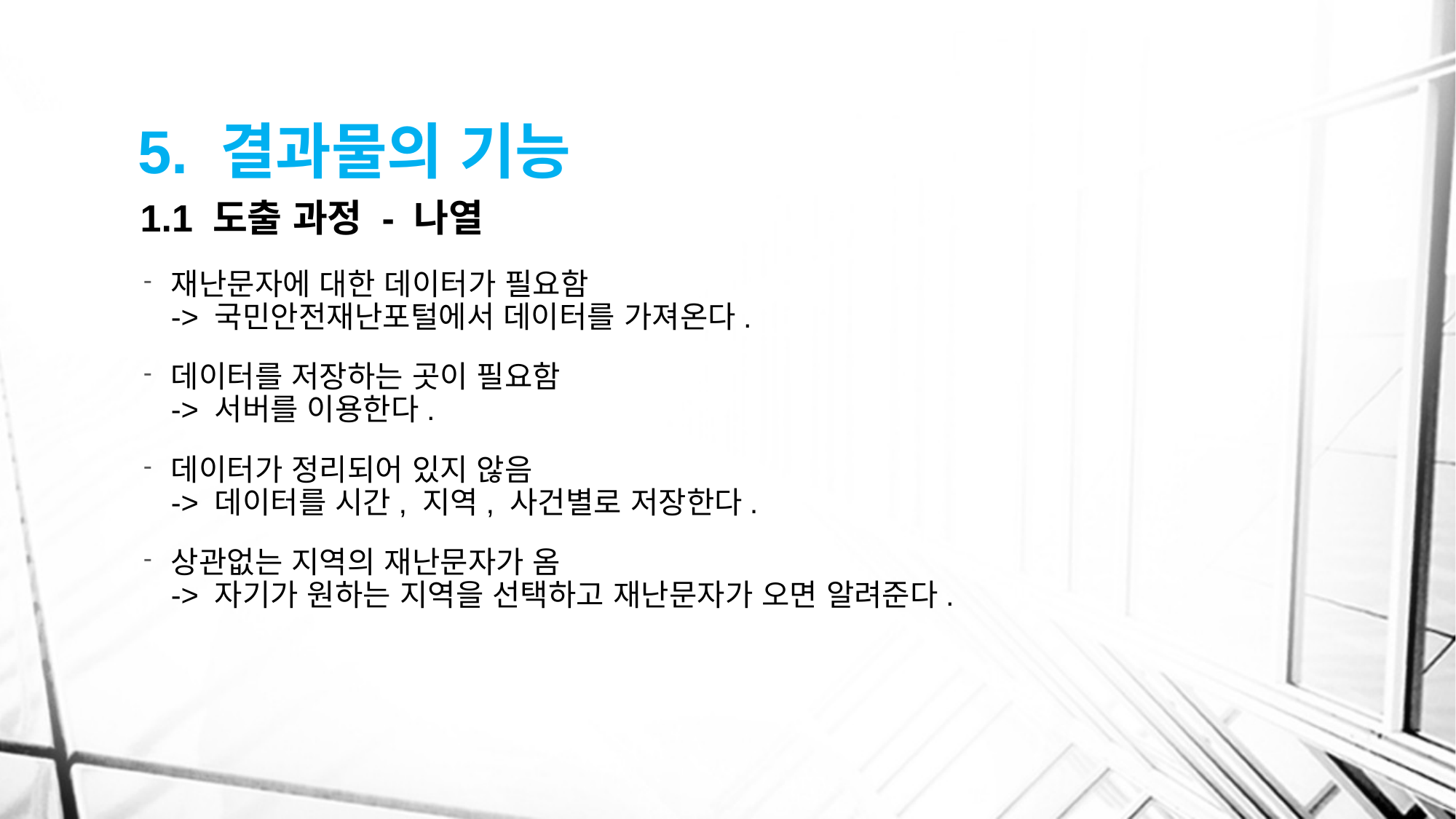

# 5. 결과물의 기능
1.1 도출 과정 - 나열
재난문자에 대한 데이터가 필요함
-> 국민안전재난포털에서 데이터를 가져온다.
데이터를 저장하는 곳이 필요함
-> 서버를 이용한다.
데이터가 정리되어 있지 않음
-> 데이터를 시간, 지역, 사건별로 저장한다.
상관없는 지역의 재난문자가 옴
-> 자기가 원하는 지역을 선택하고 재난문자가 오면 알려준다.